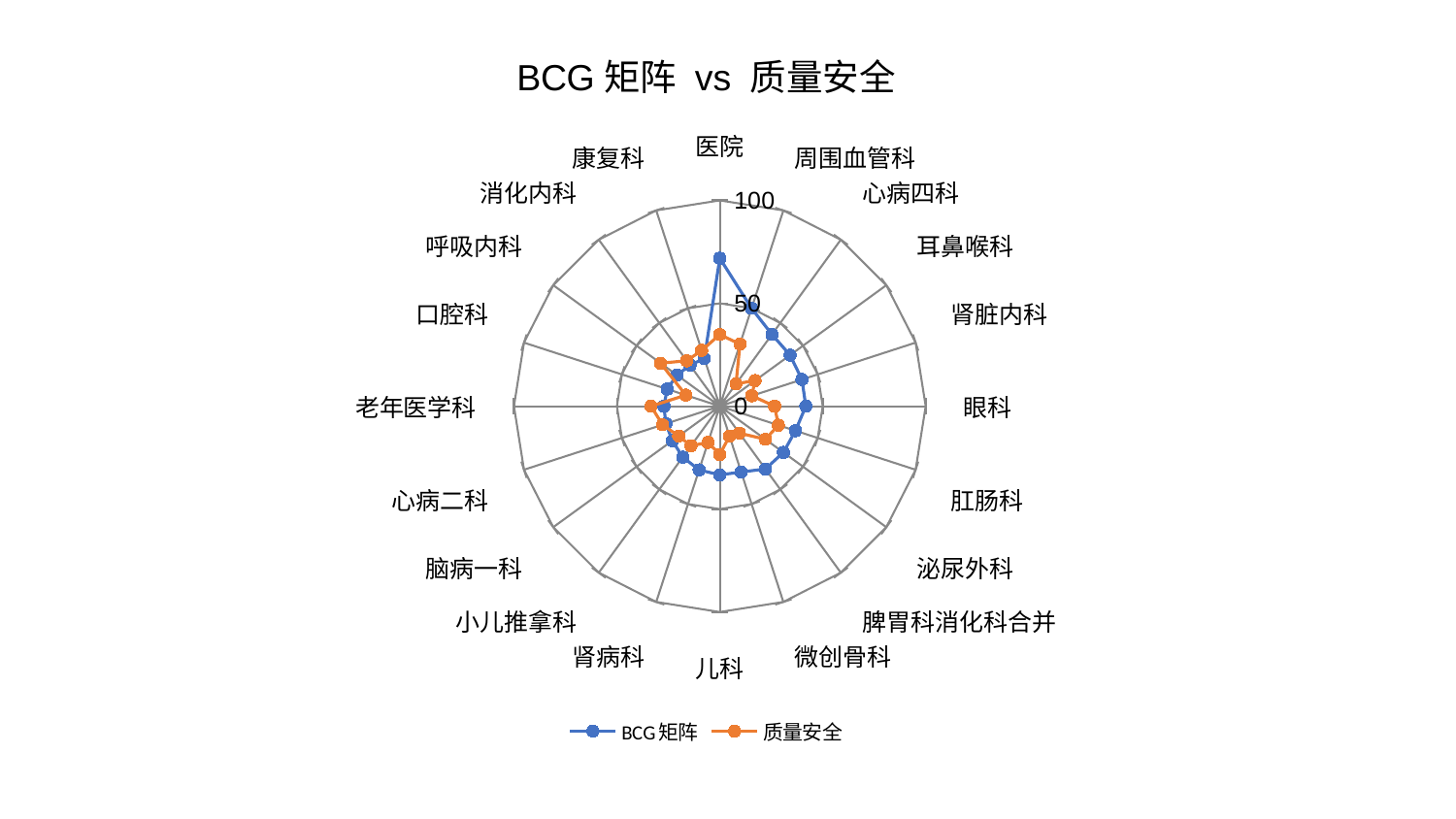

### Chart: BCG矩阵 vs 质量安全

| Category | BCG矩阵 | 质量安全 |
|---|---|---|
| 医院 | 71.8993781274222 | 34.82145332245055 |
| 周围血管科 | 50.00014610370564 | 31.714893024900697 |
| 心病四科 | 43.10924369731177 | 13.445088146699245 |
| 耳鼻喉科 | 42.212927468983985 | 21.149350280085173 |
| 肾脏内科 | 41.95730744409307 | 16.360156146615 |
| 眼科 | 41.81273860664009 | 26.61282877606128 |
| 肛肠科 | 38.64343002931746 | 29.92769431811799 |
| 泌尿外科 | 38.21133420521935 | 27.383194474487475 |
| 脾胃科消化科合并 | 37.73305661635792 | 16.183506471135978 |
| 微创骨科 | 33.63654157309014 | 15.304403676131017 |
| 儿科 | 33.393630235697344 | 23.479316256388746 |
| 肾病科 | 32.577409515083225 | 18.517513773273002 |
| 小儿推拿科 | 30.635601425269936 | 23.783234058523842 |
| 脑病一科 | 28.49897274826759 | 24.69193718788515 |
| 心病二科 | 27.54527653013396 | 29.2688473024749 |
| 老年医学科 | 27.169557896024376 | 33.42165541655662 |
| 口腔科 | 26.89400461737636 | 17.330699462858906 |
| 呼吸内科 | 25.73875306985744 | 35.56020979947641 |
| 消化内科 | 24.60780420756413 | 27.30361161844592 |
| 康复科 | 24.401871592471682 | 28.507099217789197 |
76